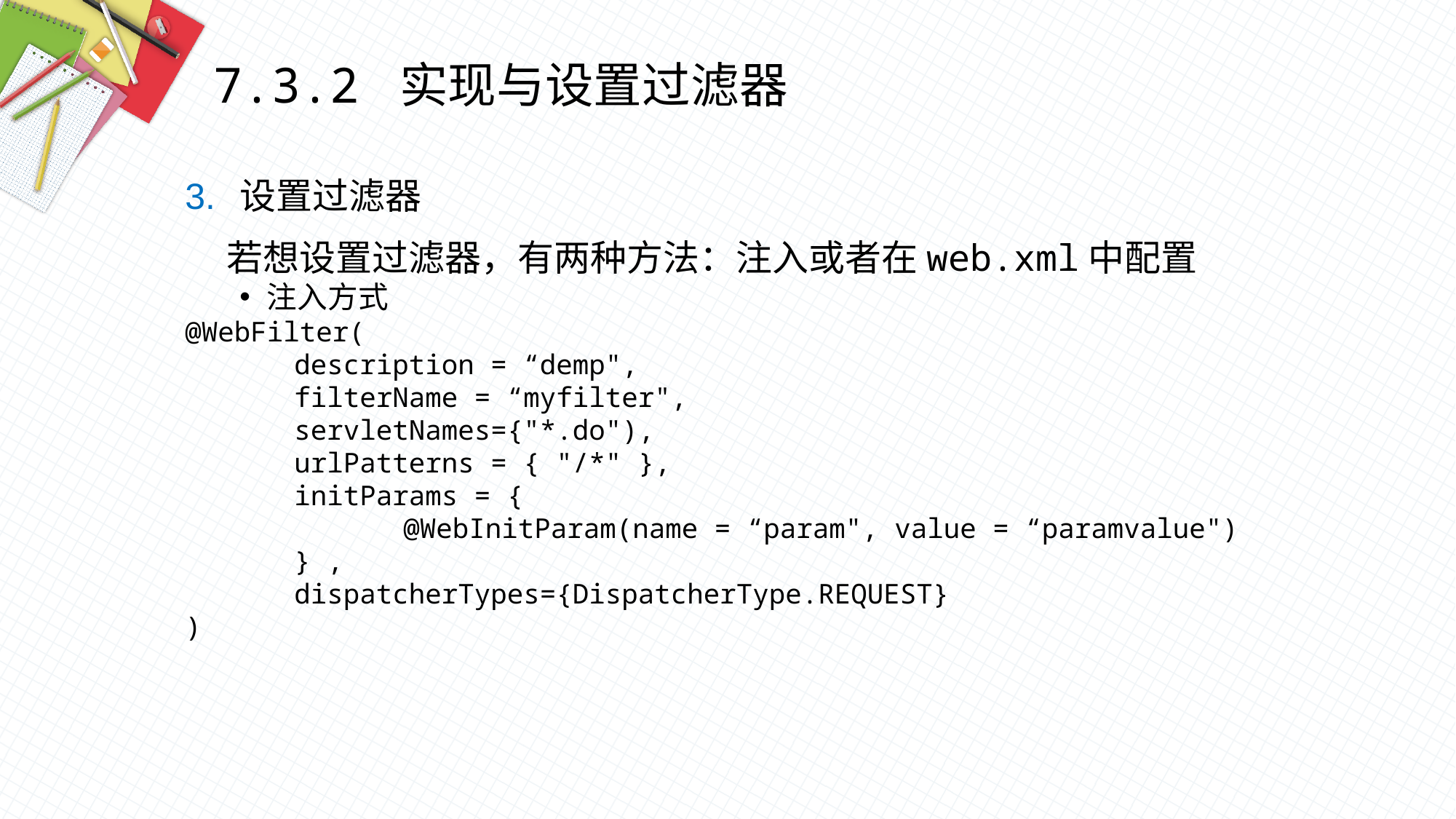

7.3.2 实现与设置过滤器
设置过滤器
    若想设置过滤器，有两种方法：注入或者在web.xml中配置
注入方式
@WebFilter(
	description = “demp",
	filterName = “myfilter",
	servletNames={"*.do"),
	urlPatterns = { "/*" },
	initParams = {
		@WebInitParam(name = “param", value = “paramvalue")
	} ,
	dispatcherTypes={DispatcherType.REQUEST}
)